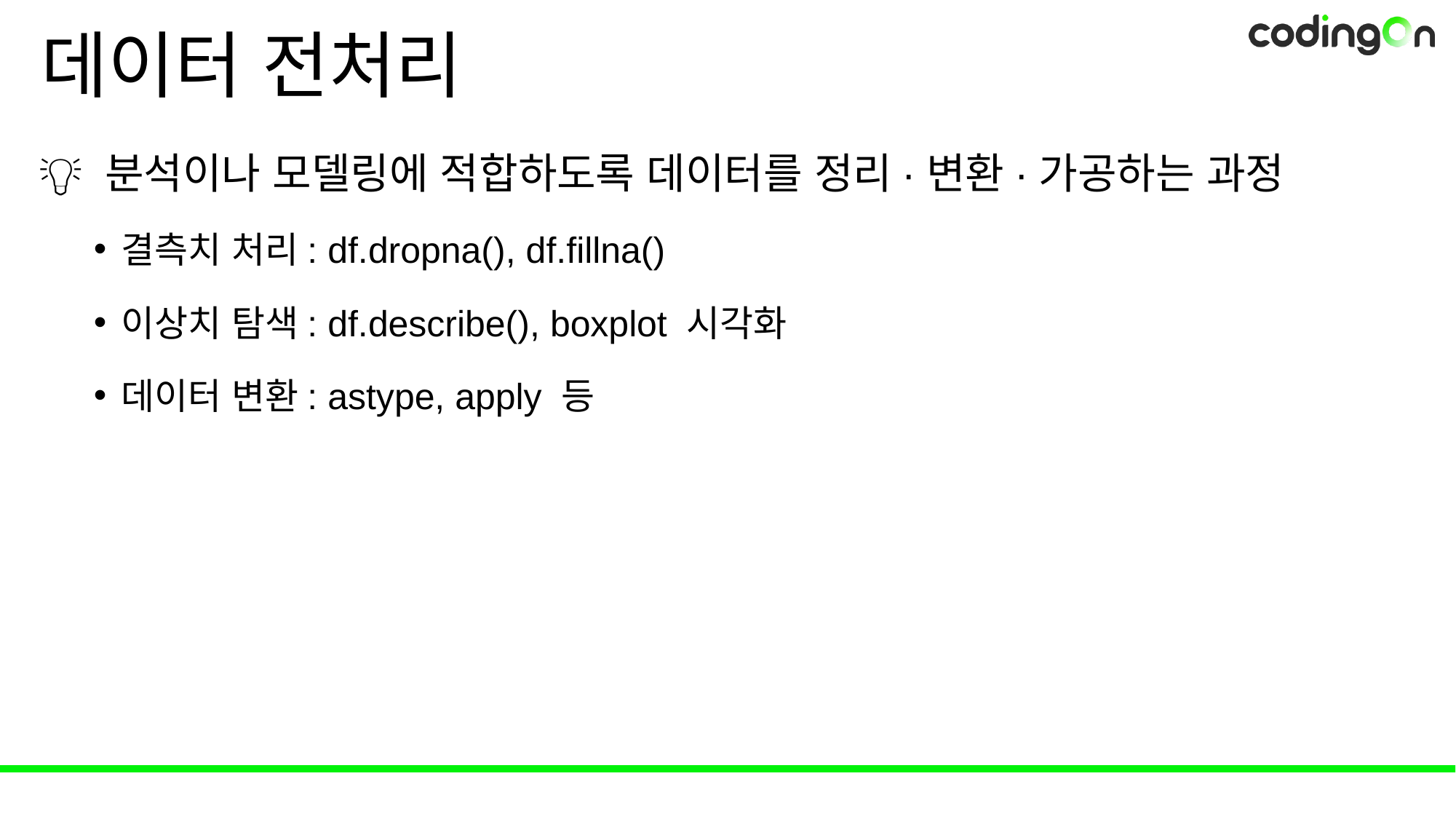

# 데이터 전처리
💡 분석이나 모델링에 적합하도록 데이터를 정리·변환·가공하는 과정
결측치 처리: df.dropna(), df.fillna()
이상치 탐색: df.describe(), boxplot 시각화
데이터 변환: astype, apply 등